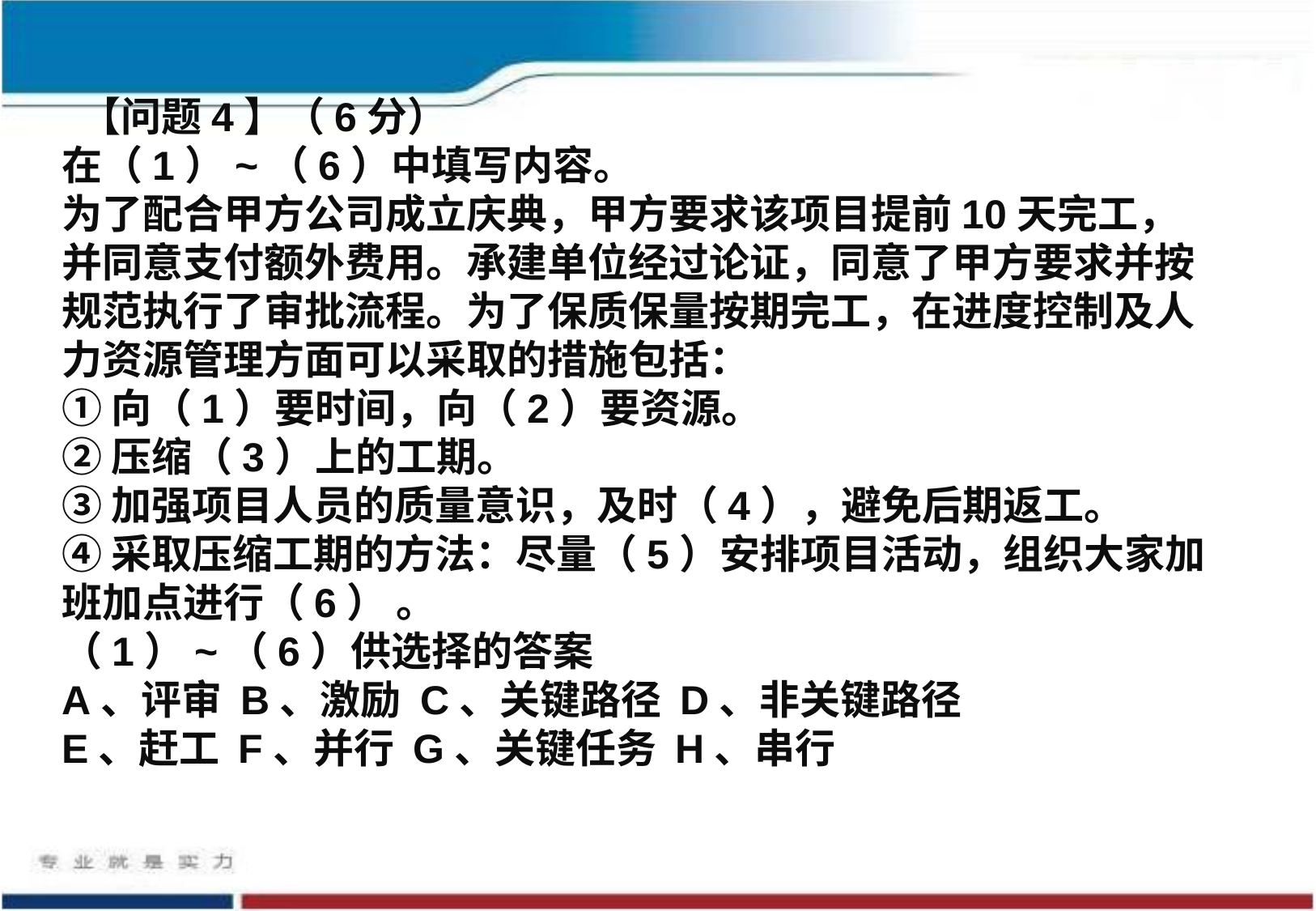

【问题4】（6分）
在（1）~（6）中填写内容。
为了配合甲方公司成立庆典，甲方要求该项目提前10天完工，并同意支付额外费用。承建单位经过论证，同意了甲方要求并按规范执行了审批流程。为了保质保量按期完工，在进度控制及人力资源管理方面可以采取的措施包括： 
① 向（1）要时间，向（2）要资源。 
② 压缩（3）上的工期。
③ 加强项目人员的质量意识，及时（4），避免后期返工。
④ 采取压缩工期的方法：尽量（5）安排项目活动，组织大家加班加点进行（6） 。
（1）~（6）供选择的答案 
A、评审 B、激励 C、关键路径 D、非关键路径 
E、赶工 F、并行 G、关键任务 H、串行